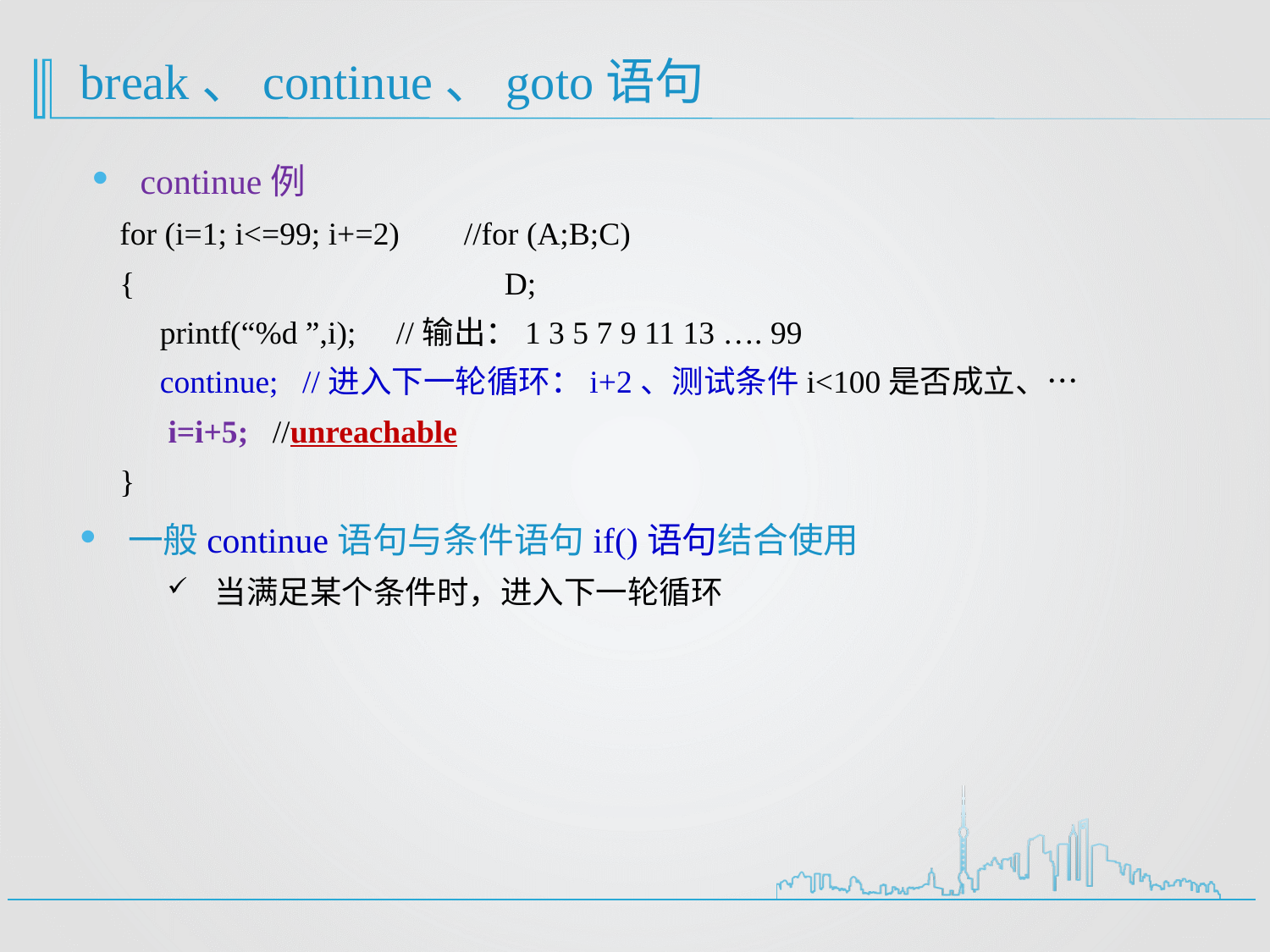

# break、continue、goto语句
continue例
for (i=1; i<=99; i+=2)        //for (A;B;C)
{                                              D;
     printf(“%d ”,i);     //输出：1 3 5 7 9 11 13 …. 99
     continue;   //进入下一轮循环：i+2、测试条件i<100是否成立、…
      i=i+5;   //unreachable
}
一般continue语句与条件语句if()语句结合使用
当满足某个条件时，进入下一轮循环